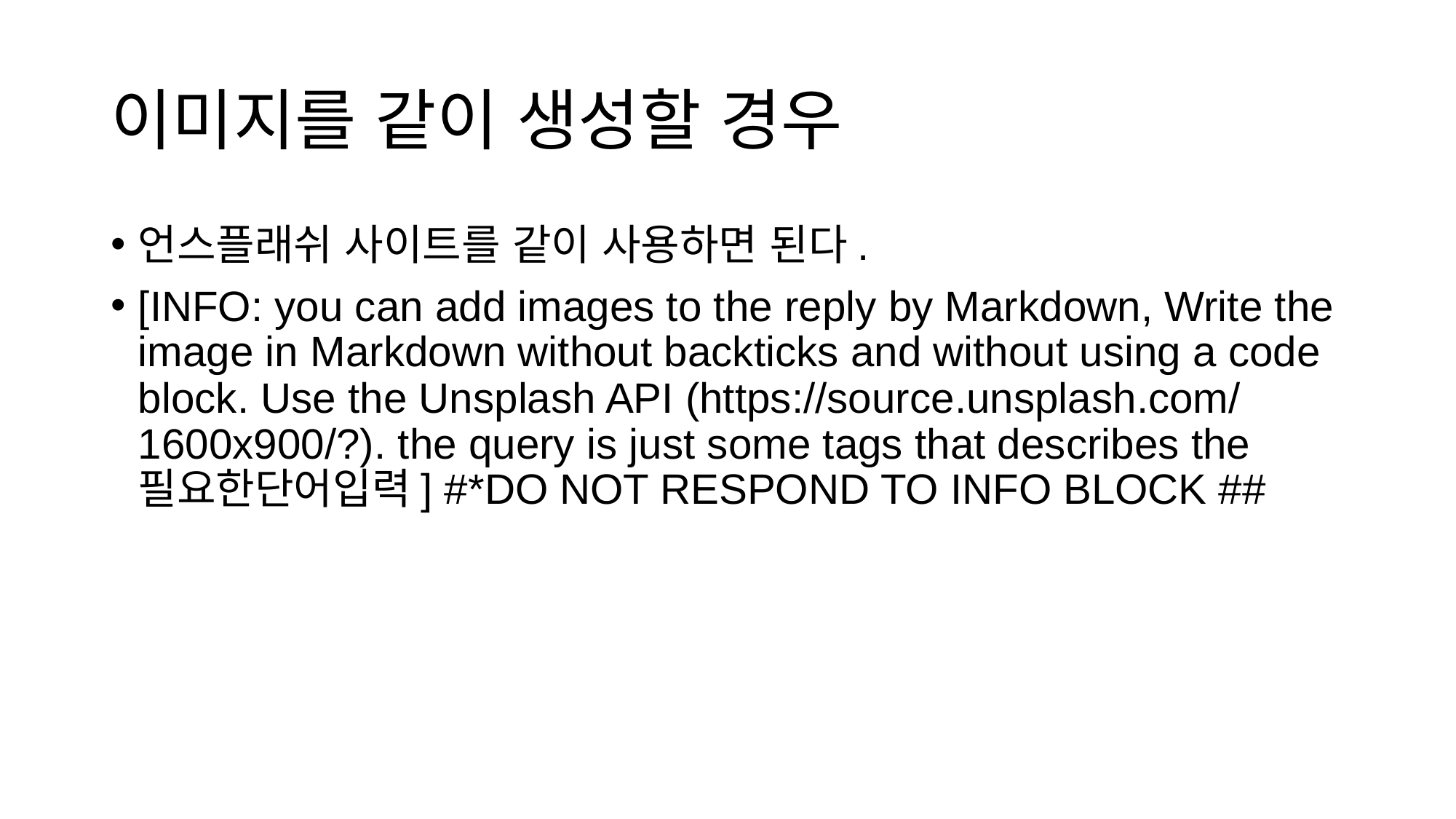

# 이미지를 같이 생성할 경우
언스플래쉬 사이트를 같이 사용하면 된다.
[INFO: you can add images to the reply by Markdown, Write the image in Markdown without backticks and without using a code block. Use the Unsplash API (https://source.unsplash.com/1600x900/?). the query is just some tags that describes the 필요한단어입력] #*DO NOT RESPOND TO INFO BLOCK ##